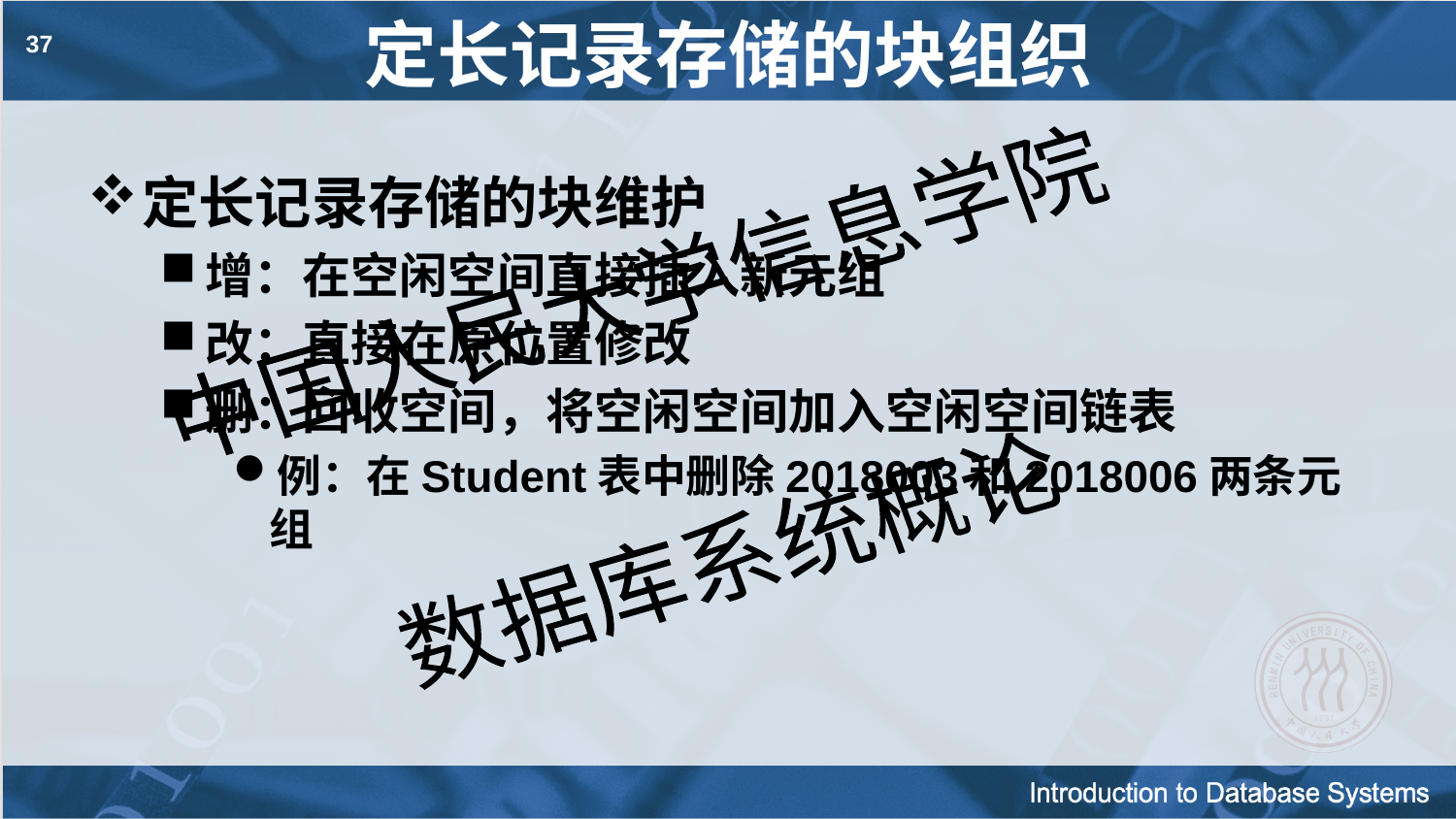

# 定长记录存储的块组织
37
定长记录存储的块维护
增：在空闲空间直接插入新元组
改：直接在原位置修改
删：回收空间，将空闲空间加入空闲空间链表
例：在Student表中删除2018003和2018006两条元组